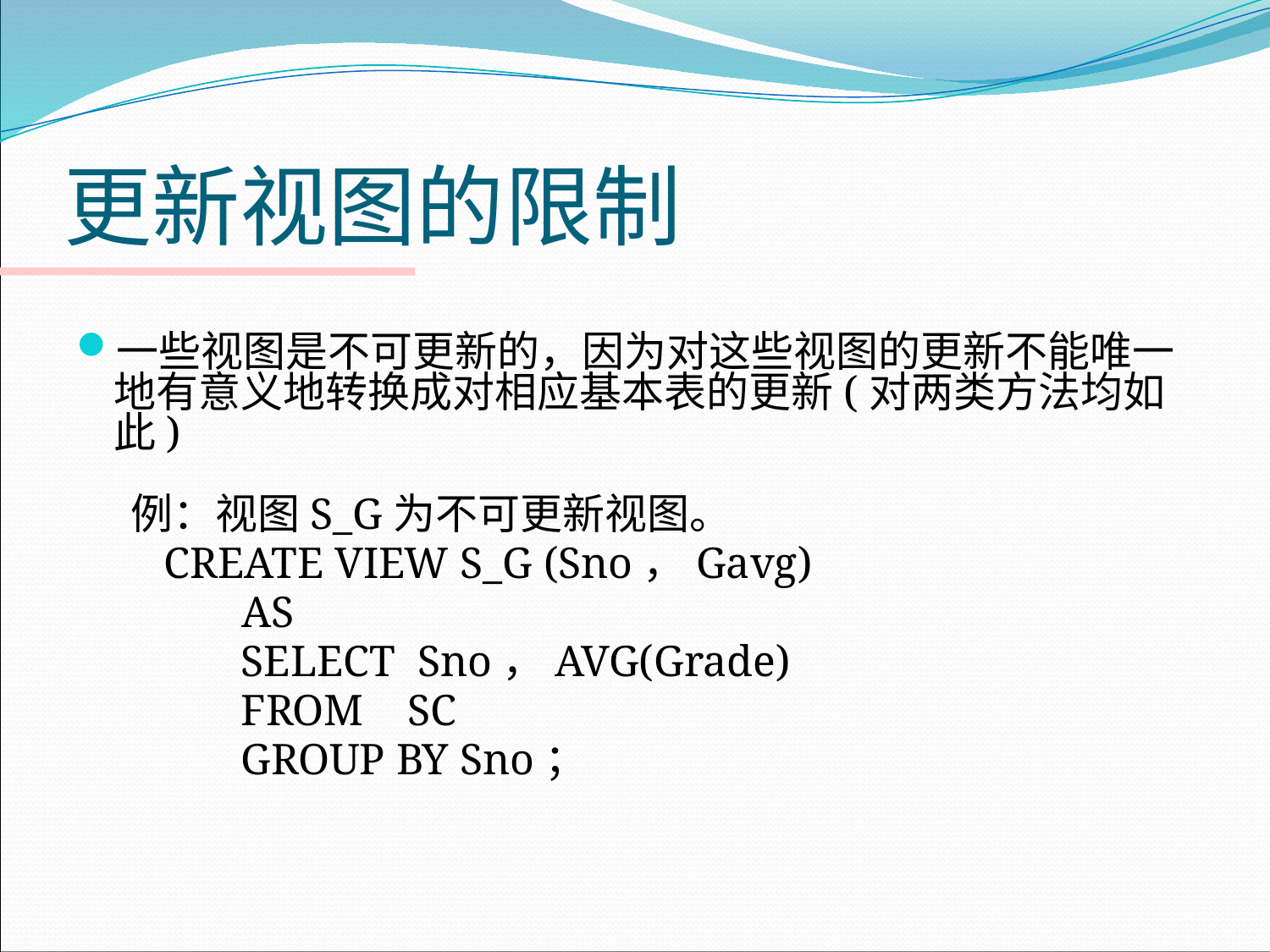

# 更新视图的限制

一些视图是不可更新的，因为对这些视图的更新不能唯一地有意义地转换成对相应基本表的更新(对两类方法均如此)

例：视图S_G为不可更新视图。
        CREATE VIEW S_G (Sno，Gavg)
               AS
		SELECT  Sno，AVG(Grade)
		FROM    SC
		GROUP BY Sno；

393